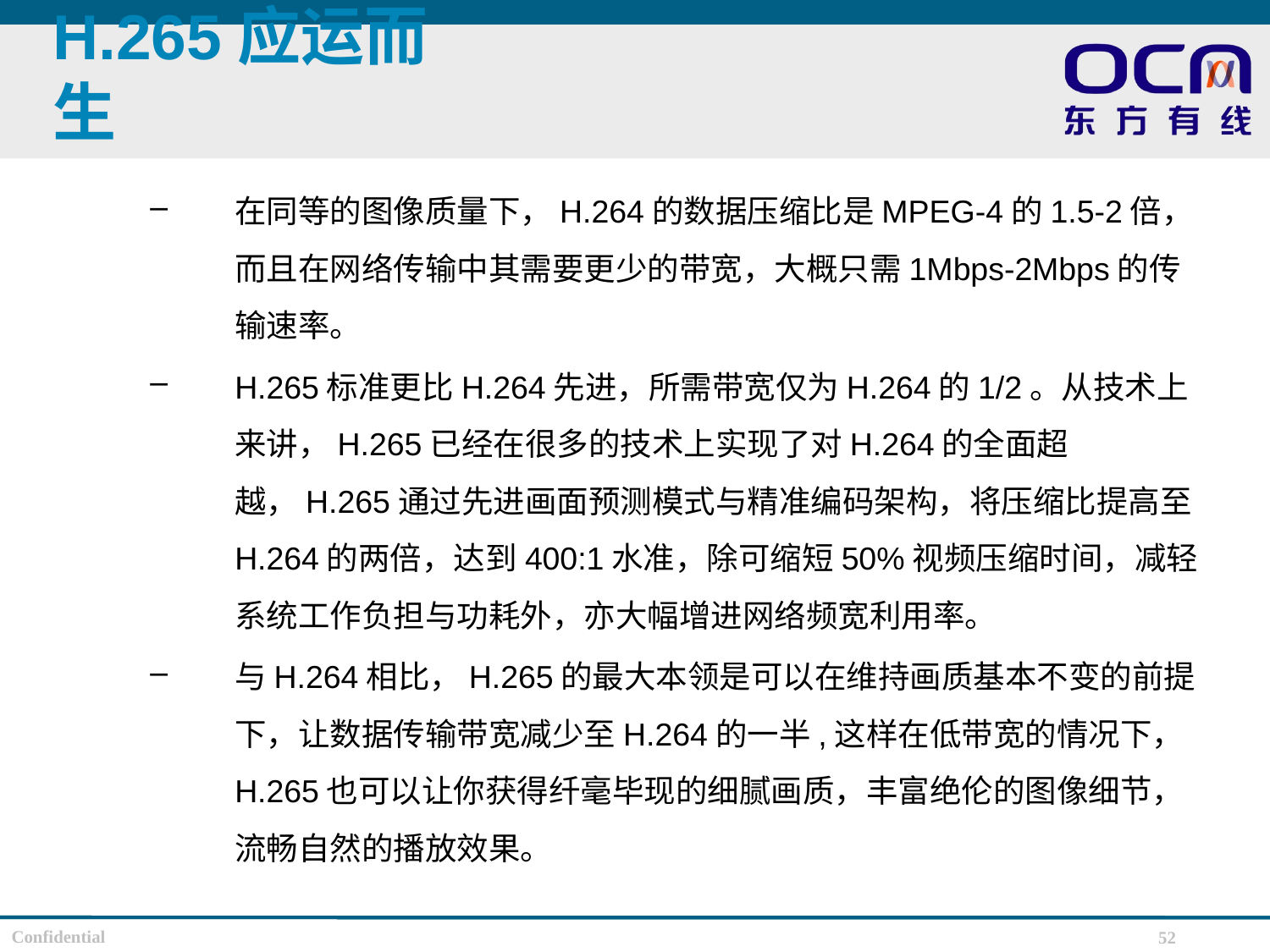

# H.265应运而生
在同等的图像质量下，H.264的数据压缩比是MPEG-4的1.5-2倍，而且在网络传输中其需要更少的带宽，大概只需1Mbps-2Mbps的传输速率。
H.265标准更比H.264先进，所需带宽仅为H.264的1/2。从技术上来讲，H.265已经在很多的技术上实现了对H.264的全面超越，H.265通过先进画面预测模式与精准编码架构，将压缩比提高至H.264的两倍，达到400:1水准，除可缩短50%视频压缩时间，减轻系统工作负担与功耗外，亦大幅增进网络频宽利用率。
与H.264相比，H.265的最大本领是可以在维持画质基本不变的前提下，让数据传输带宽减少至H.264的一半,这样在低带宽的情况下，H.265也可以让你获得纤毫毕现的细腻画质，丰富绝伦的图像细节，流畅自然的播放效果。